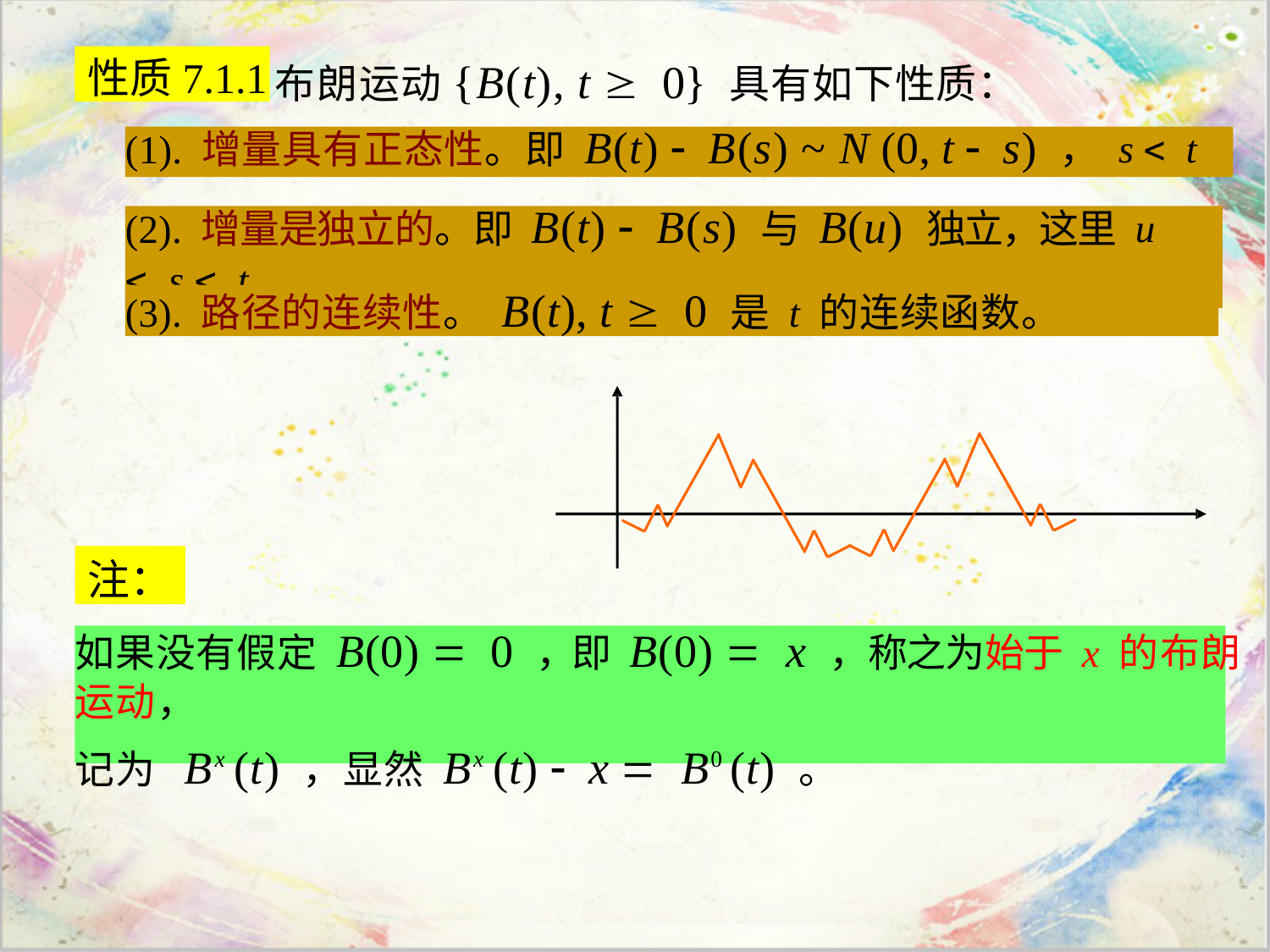

性质7.1.1
# 布朗运动{B(t), t ≥ 0} 具有如下性质：
(1).	增量具有正态性。即 B(t) − B(s) ~ N (0, t − s) ， s < t
(2).	增量是独立的。即 B(t) − B(s) 与 B(u) 独立，这里 u < s < t
(3).	路径的连续性。 B(t), t ≥ 0 是 t 的连续函数。

注：
如果没有假定 B(0) = 0 ，即 B(0) = x ，称之为始于 x 的布朗运动，
记为 Bx (t) ，显然 Bx (t) − x = B0 (t) 。